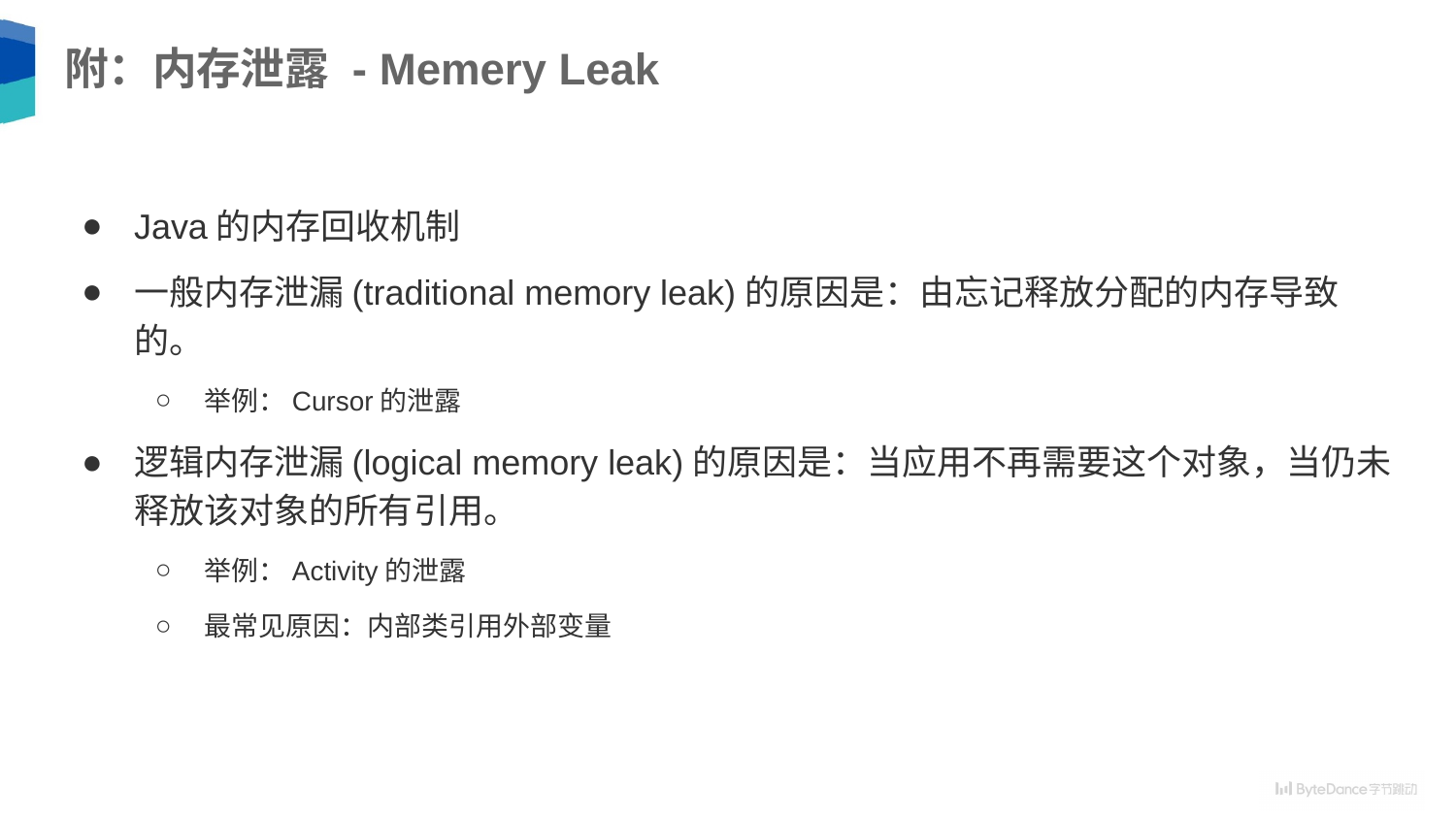

# 附：内存泄露 - Memery Leak
Java的内存回收机制
一般内存泄漏(traditional memory leak)的原因是：由忘记释放分配的内存导致的。
举例：Cursor的泄露
逻辑内存泄漏(logical memory leak)的原因是：当应用不再需要这个对象，当仍未释放该对象的所有引用。
举例：Activity的泄露
最常见原因：内部类引用外部变量